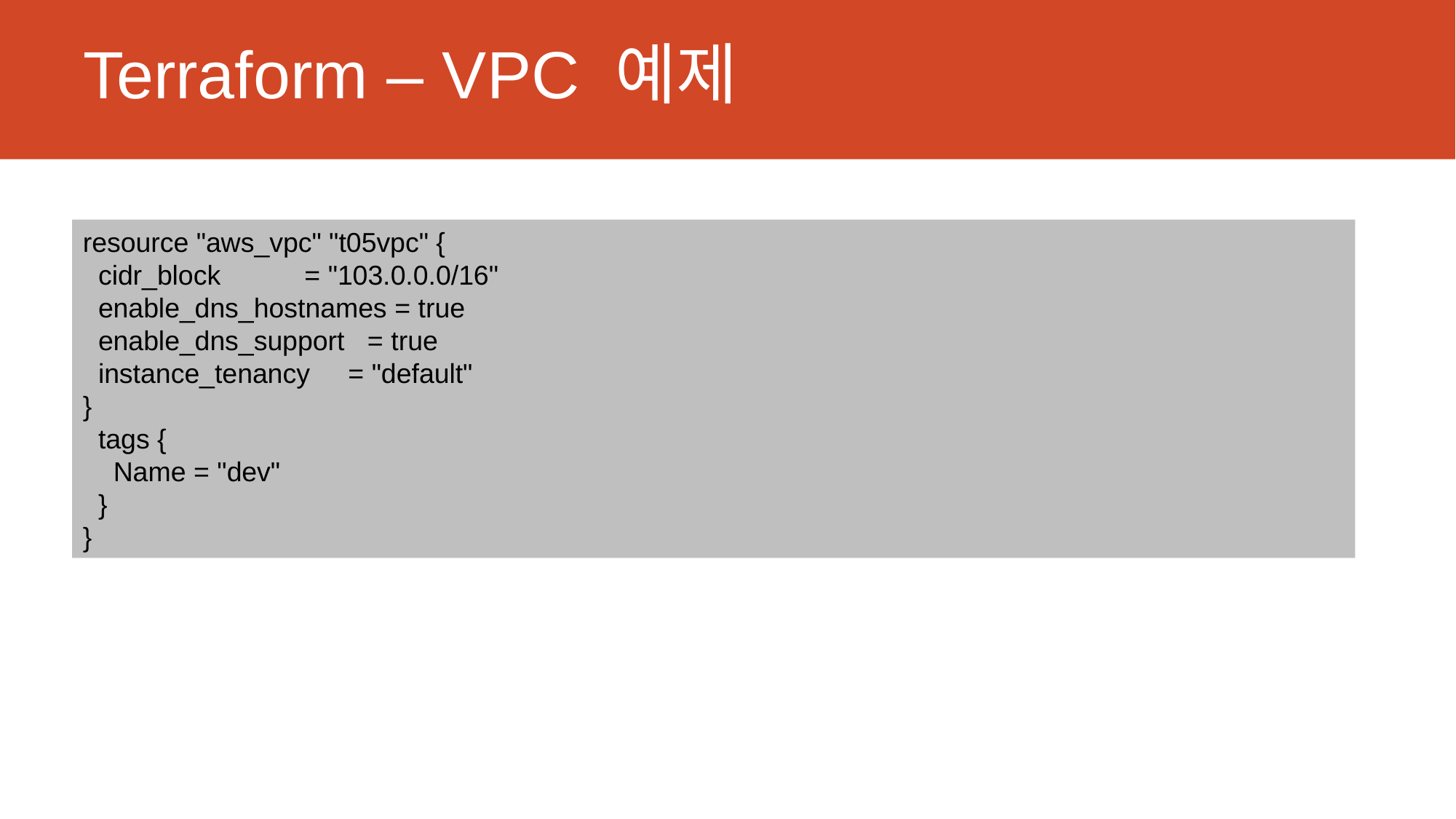

# Terraform – VPC 예제
resource "aws_vpc" "t05vpc" {
  cidr_block           = "103.0.0.0/16"
  enable_dns_hostnames = true
  enable_dns_support   = true
  instance_tenancy     = "default"
}
  tags {
    Name = "dev"
  }
}